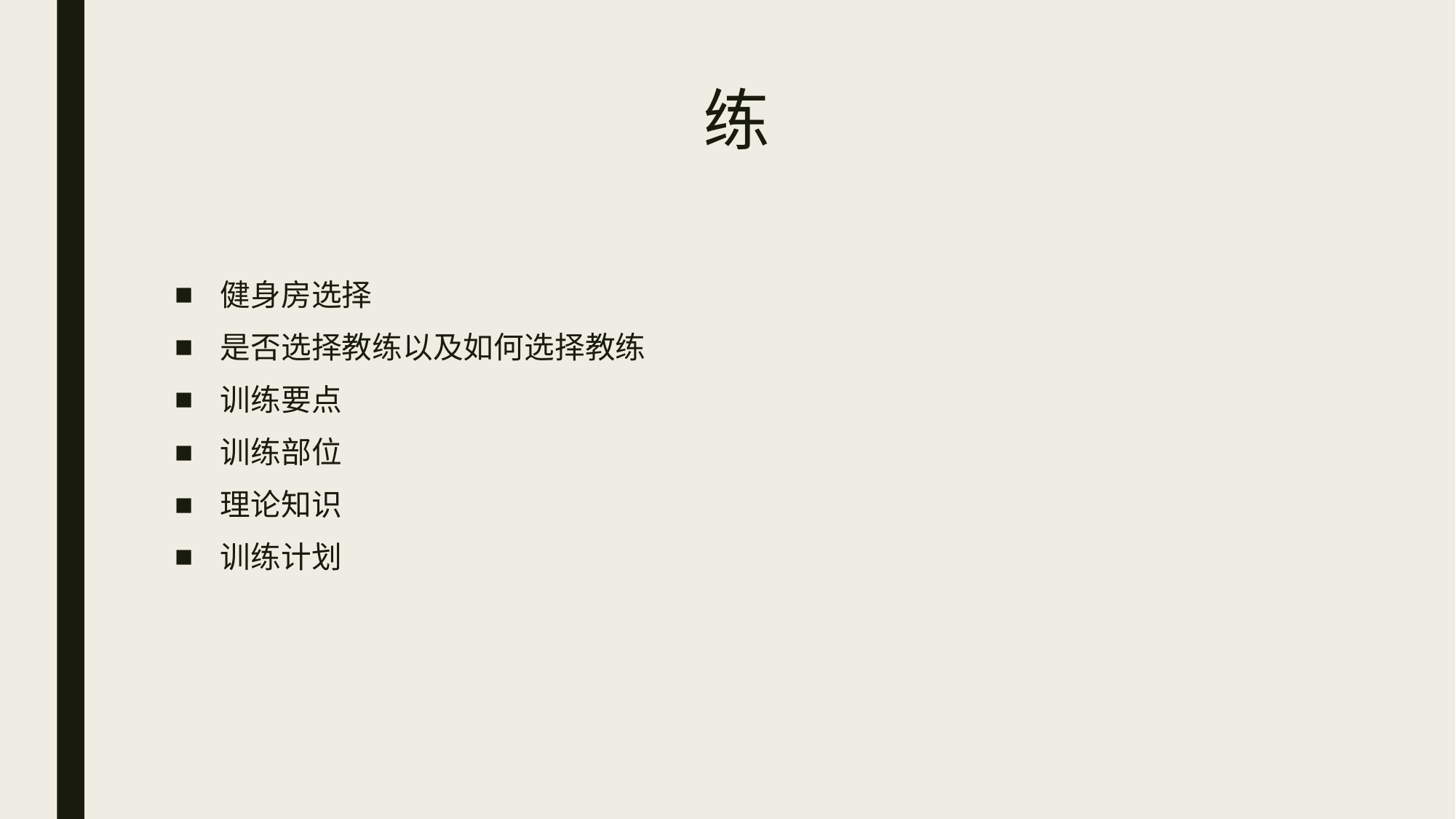

# 练
健身房选择
是否选择教练以及如何选择教练
训练要点
训练部位
理论知识
训练计划